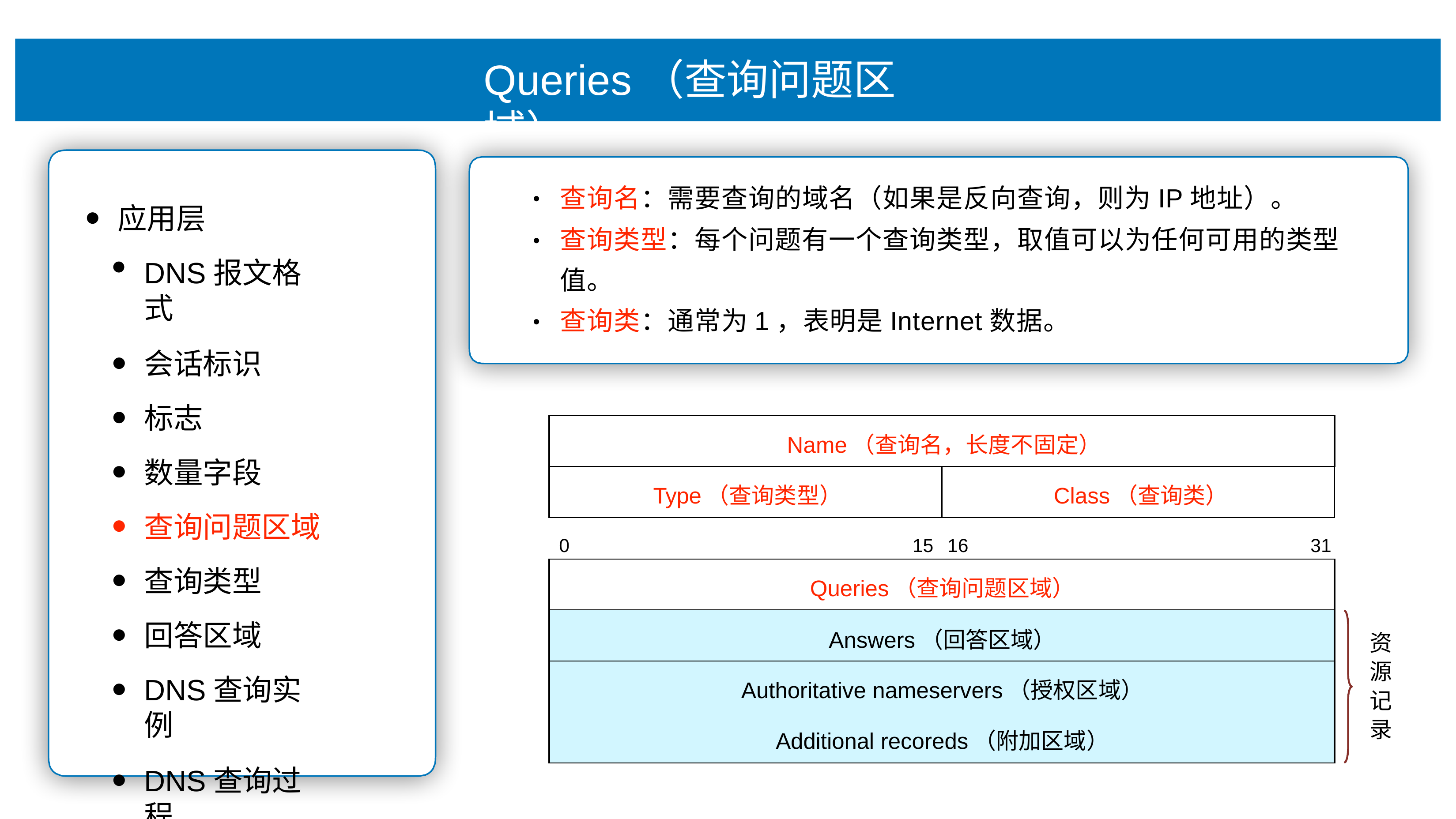

# Queries（查询问题区域）

查询名：需要查询的域名（如果是反向查询，则为IP地址）。
查询类型：每个问题有⼀个查询类型，取值可以为任何可⽤的类型 值。
查询类：通常为1，表明是Internet数据。
•
应⽤层
DNS报⽂格式
会话标识
标志
数量字段
查询问题区域
查询类型
回答区域
DNS查询实例
DNS查询过程
•
•
| Name（查询名，⻓度不固定） |  |
| --- | --- |
| Type（查询类型） | Class（查询类） |
0
15	16
31
| Queries（查询问题区域） |
| --- |
| Answers（回答区域） |
| Authoritative nameservers（授权区域） |
| Additional recoreds（附加区域） |

资 源 记 录